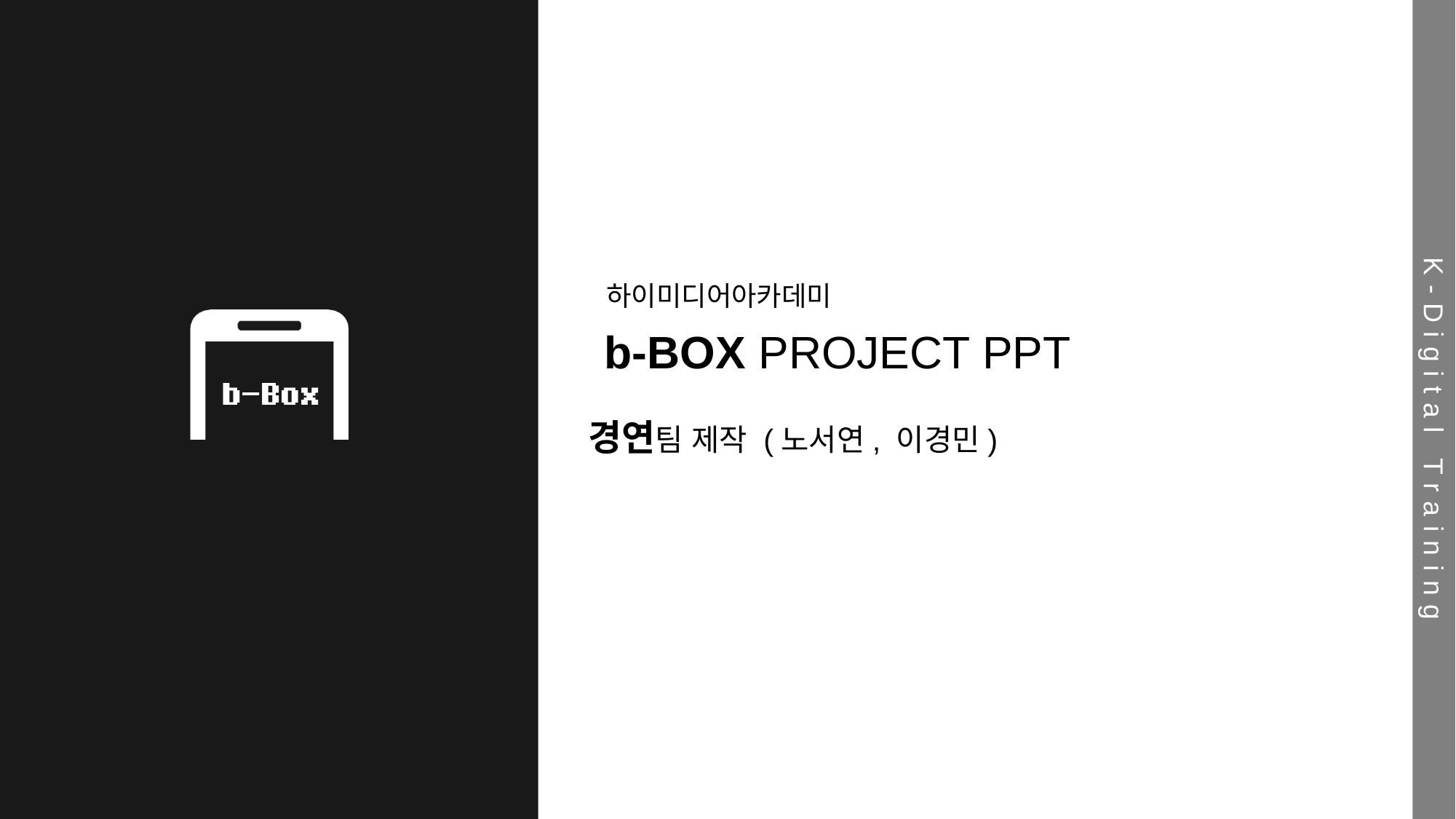

하이미디어아카데미
b-BOX PROJECT PPT
K-Digital Training
경연팀 제작 (노서연, 이경민)